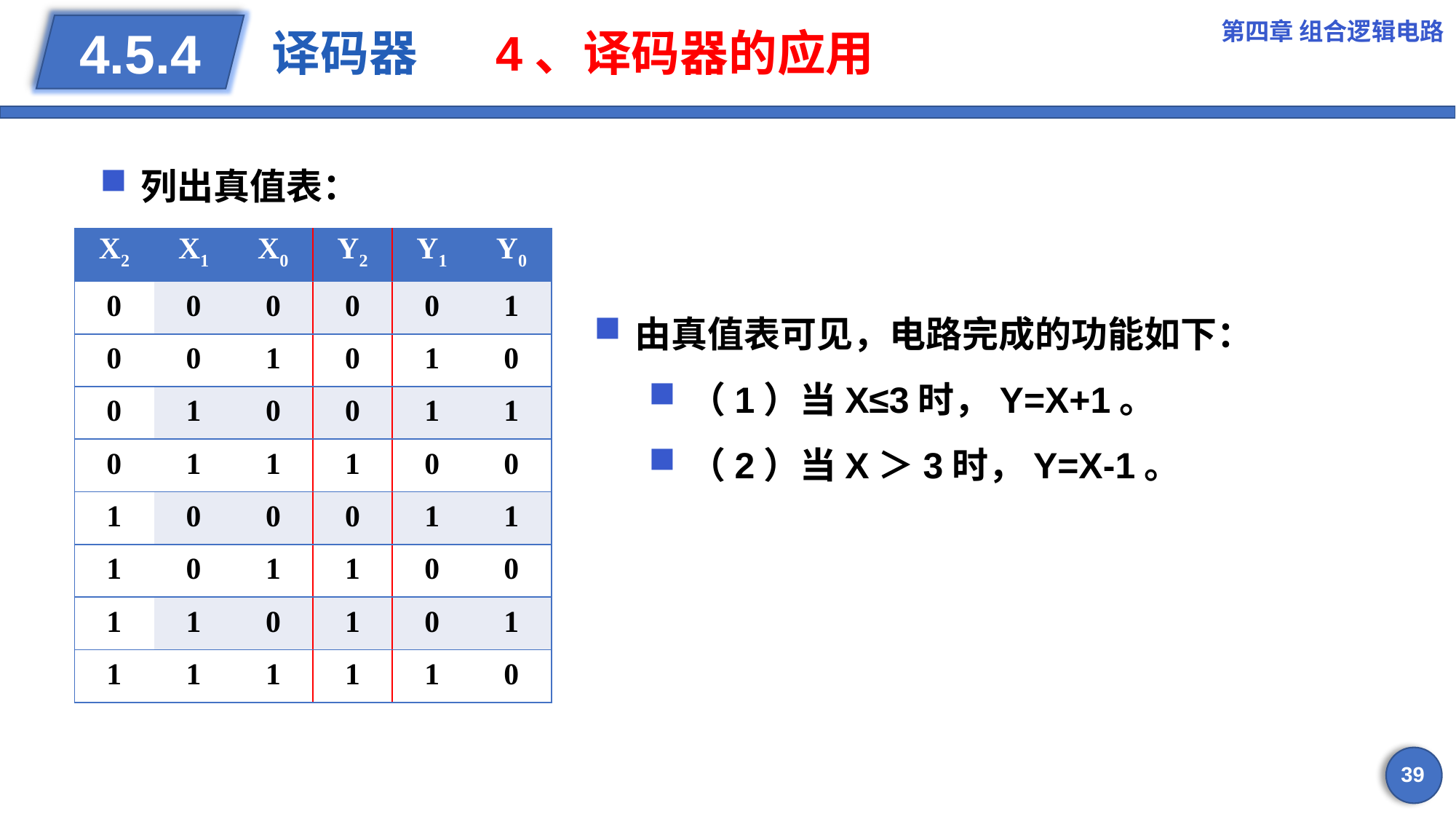

第四章 组合逻辑电路
# 译码器      4、译码器的应用
4.5.4
列出真值表：
| X2 | X1 | X0 | Y2 | Y1 | Y0 |
| --- | --- | --- | --- | --- | --- |
| 0 | 0 | 0 | 0 | 0 | 1 |
| 0 | 0 | 1 | 0 | 1 | 0 |
| 0 | 1 | 0 | 0 | 1 | 1 |
| 0 | 1 | 1 | 1 | 0 | 0 |
| 1 | 0 | 0 | 0 | 1 | 1 |
| 1 | 0 | 1 | 1 | 0 | 0 |
| 1 | 1 | 0 | 1 | 0 | 1 |
| 1 | 1 | 1 | 1 | 1 | 0 |
由真值表可见，电路完成的功能如下：
（1）当X≤3时，Y=X+1。
（2）当X＞3时，Y=X-1。
39